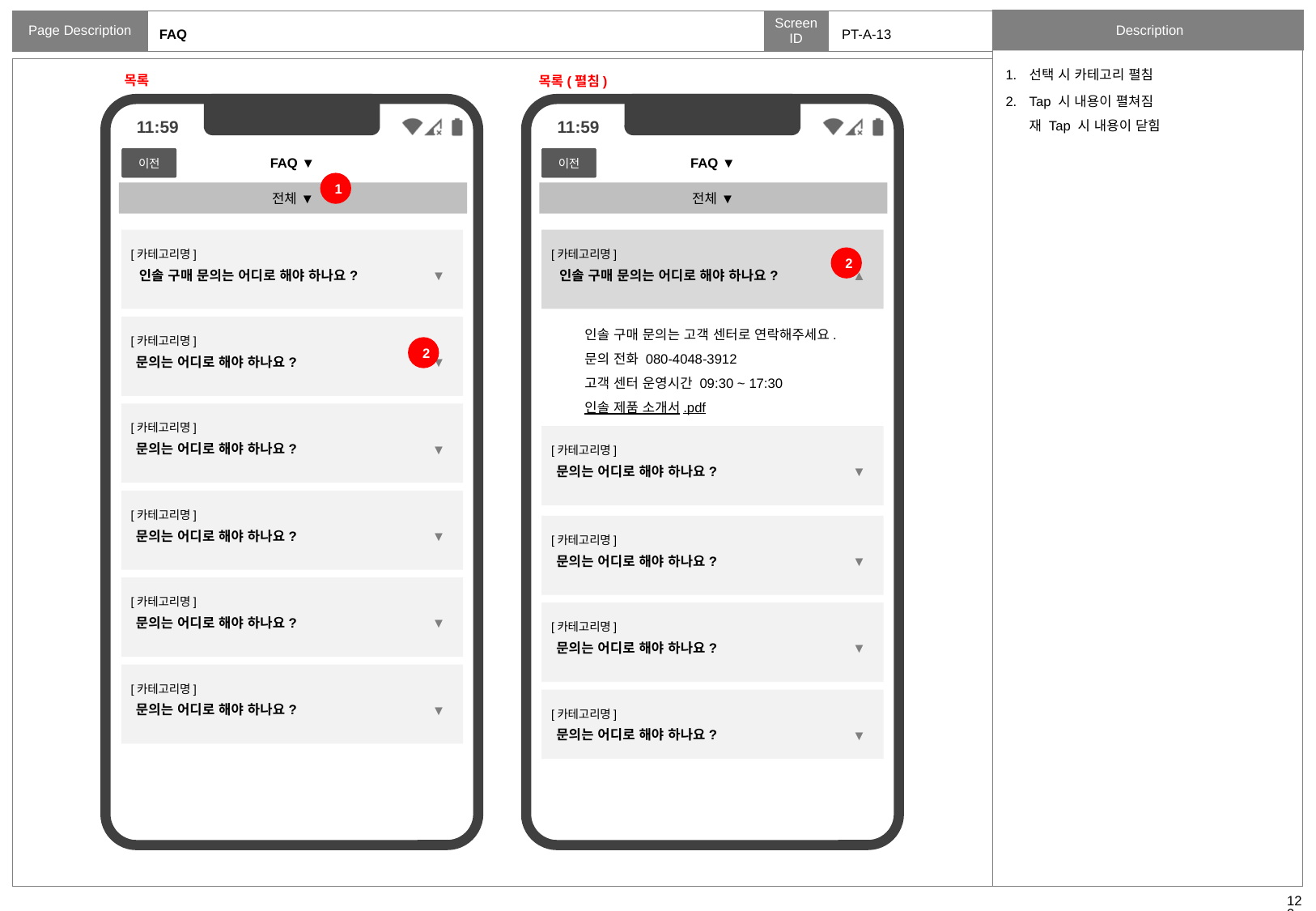

# FAQ
PT-A-13
선택 시 카테고리 펼침
Tap 시 내용이 펼쳐짐
재 Tap 시 내용이 닫힘
목록
목록(펼침)
이전
이전
FAQ ▼
FAQ ▼
1
전체 ▼
전체 ▼

[카테고리명]
인솔 구매 문의는 어디로 해야 하나요?
▼

[카테고리명]
인솔 구매 문의는 어디로 해야 하나요?
▲
2
인솔 구매 문의는 고객 센터로 연락해주세요.
문의 전화 080-4048-3912
고객 센터 운영시간 09:30 ~ 17:30
인솔 제품 소개서.pdf

[카테고리명]
문의는 어디로 해야 하나요?
▼
2

[카테고리명]
문의는 어디로 해야 하나요?
▼

[카테고리명]
문의는 어디로 해야 하나요?
▼

[카테고리명]
문의는 어디로 해야 하나요?
▼

[카테고리명]
문의는 어디로 해야 하나요?
▼

[카테고리명]
문의는 어디로 해야 하나요?
▼

[카테고리명]
문의는 어디로 해야 하나요?
▼

[카테고리명]
문의는 어디로 해야 하나요?
▼

[카테고리명]
문의는 어디로 해야 하나요?
▼